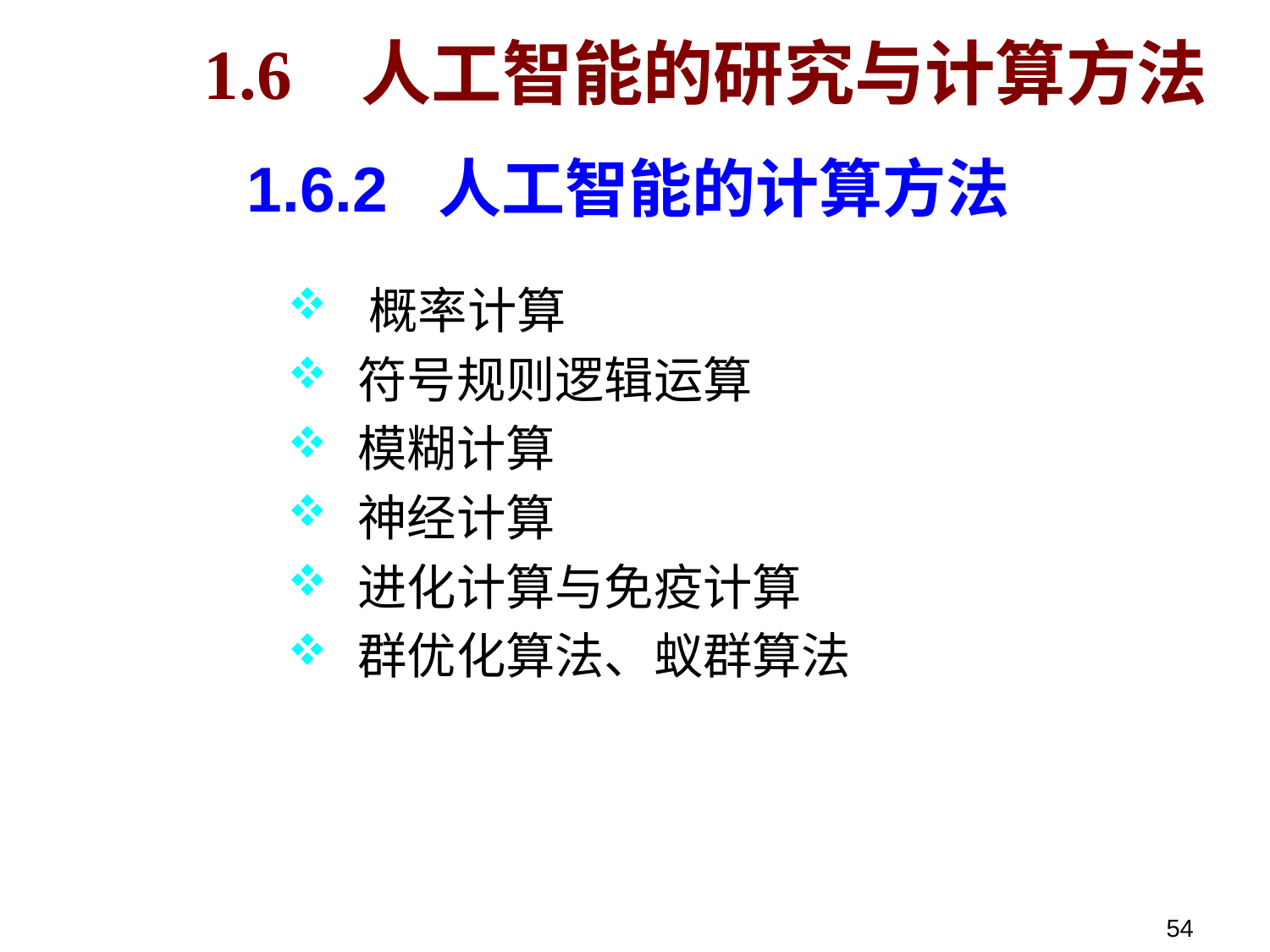

# 1.6   人工智能的研究与计算方法
1.6.2  人工智能的计算方法
  概率计算
 符号规则逻辑运算
 模糊计算
 神经计算
 进化计算与免疫计算
 群优化算法、蚁群算法
54